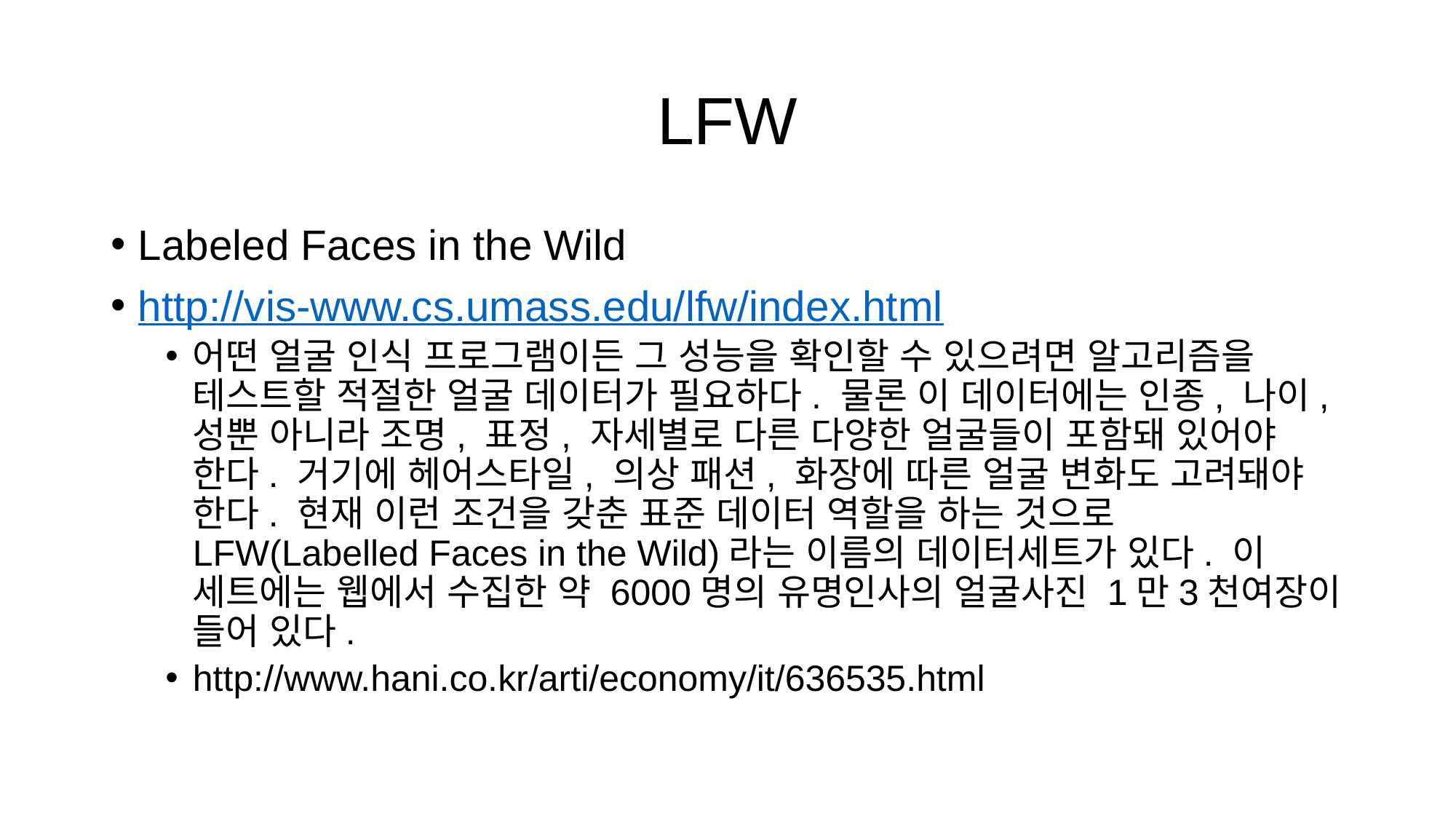

# LFW
Labeled Faces in the Wild
http://vis-www.cs.umass.edu/lfw/index.html
어떤 얼굴 인식 프로그램이든 그 성능을 확인할 수 있으려면 알고리즘을 테스트할 적절한 얼굴 데이터가 필요하다. 물론 이 데이터에는 인종, 나이, 성뿐 아니라 조명, 표정, 자세별로 다른 다양한 얼굴들이 포함돼 있어야 한다. 거기에 헤어스타일, 의상 패션, 화장에 따른 얼굴 변화도 고려돼야 한다. 현재 이런 조건을 갖춘 표준 데이터 역할을 하는 것으로 LFW(Labelled Faces in the Wild)라는 이름의 데이터세트가 있다. 이 세트에는 웹에서 수집한 약 6000명의 유명인사의 얼굴사진 1만3천여장이 들어 있다.
http://www.hani.co.kr/arti/economy/it/636535.html